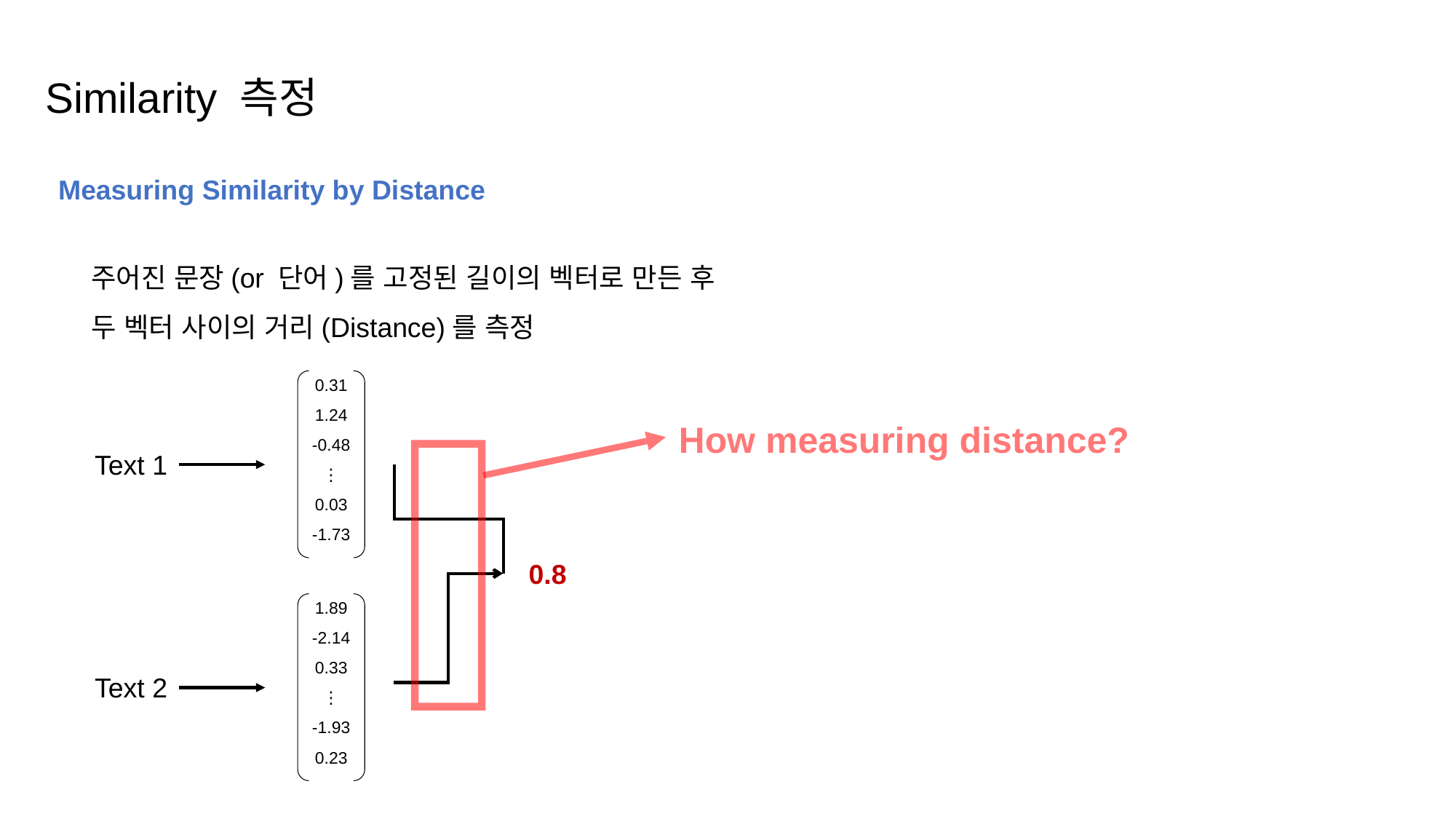

Similarity 측정
Measuring Similarity by Distance
주어진 문장(or 단어)를 고정된 길이의 벡터로 만든 후
두 벡터 사이의 거리(Distance)를 측정

0.31
1.24
-0.48
⋮
0.03
-1.73

How measuring distance?
Text 1

0.8

1.89
-2.14
0.33
⋮
-1.93
0.23

Text 2